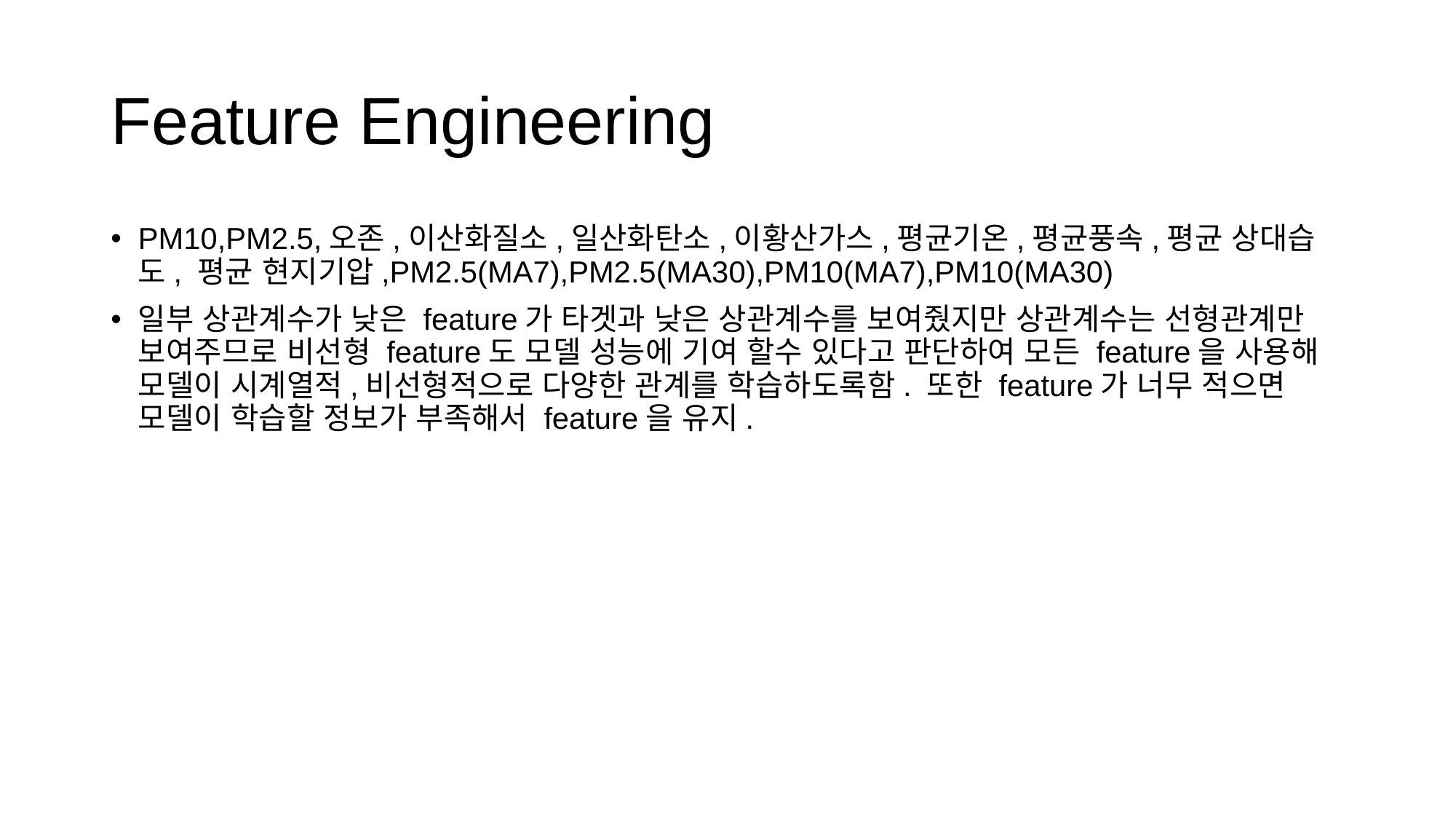

# Feature Engineering
PM10,PM2.5,오존,이산화질소,일산화탄소,이황산가스,평균기온,평균풍속,평균 상대습도, 평균 현지기압,PM2.5(MA7),PM2.5(MA30),PM10(MA7),PM10(MA30)
일부 상관계수가 낮은 feature가 타겟과 낮은 상관계수를 보여줬지만 상관계수는 선형관계만 보여주므로 비선형 feature도 모델 성능에 기여 할수 있다고 판단하여 모든 feature을 사용해 모델이 시계열적,비선형적으로 다양한 관계를 학습하도록함. 또한 feature가 너무 적으면 모델이 학습할 정보가 부족해서 feature을 유지.